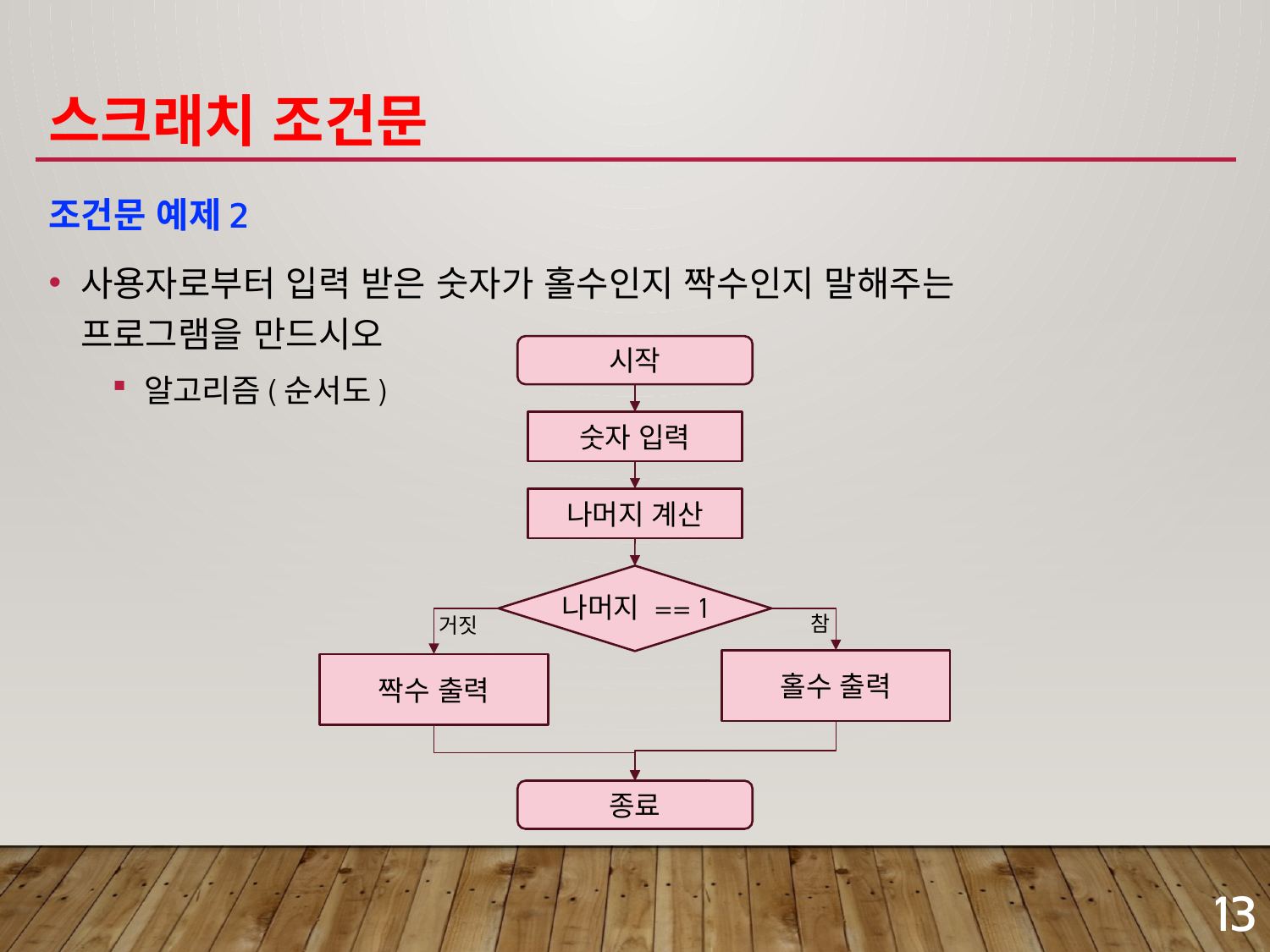

# 스크래치 조건문
조건문 예제2
사용자로부터 입력 받은 숫자가 홀수인지 짝수인지 말해주는
프로그램을 만드시오
알고리즘(순서도)

시작
숫자 입력
나머지 계산

나머지 == 1
참
거짓
홀수 출력
짝수 출력
종료